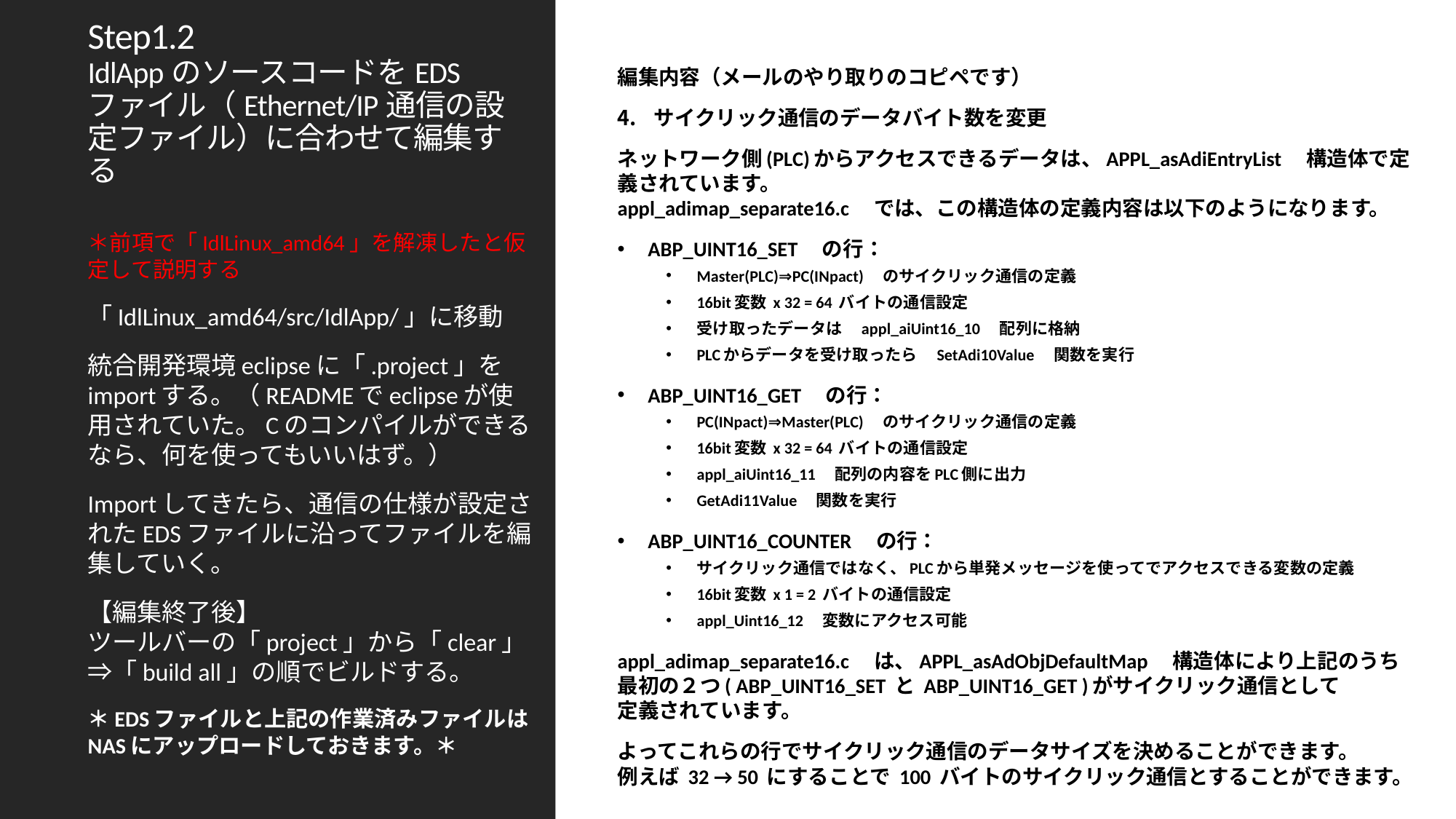

編集内容（メールのやり取りのコピペです）
サイクリック通信のデータバイト数を変更
ネットワーク側(PLC)からアクセスできるデータは、APPL_asAdiEntryList　構造体で定義されています。
appl_adimap_separate16.c　では、この構造体の定義内容は以下のようになります。
ABP_UINT16_SET　の行：
Master(PLC)⇒PC(INpact)　のサイクリック通信の定義
16bit変数 x 32 = 64 バイトの通信設定
受け取ったデータは　appl_aiUint16_10　配列に格納
PLCからデータを受け取ったら　SetAdi10Value　関数を実行
ABP_UINT16_GET　の行：
PC(INpact)⇒Master(PLC)　のサイクリック通信の定義
16bit変数 x 32 = 64 バイトの通信設定
appl_aiUint16_11　配列の内容をPLC側に出力
GetAdi11Value　関数を実行
ABP_UINT16_COUNTER　の行：
サイクリック通信ではなく、PLCから単発メッセージを使ってでアクセスできる変数の定義
16bit変数 x 1 = 2 バイトの通信設定
appl_Uint16_12　変数にアクセス可能
appl_adimap_separate16.c　は、APPL_asAdObjDefaultMap　構造体により上記のうち
最初の２つ( ABP_UINT16_SET と ABP_UINT16_GET )がサイクリック通信として
定義されています。
よってこれらの行でサイクリック通信のデータサイズを決めることができます。
例えば 32 → 50 にすることで 100 バイトのサイクリック通信とすることができます。
# Step1.2 IdlAppのソースコードをEDSファイル（Ethernet/IP通信の設定ファイル）に合わせて編集する
＊前項で「IdlLinux_amd64」を解凍したと仮定して説明する
「IdlLinux_amd64/src/IdlApp/」に移動
統合開発環境eclipseに「.project」をimportする。（READMEでeclipseが使用されていた。Cのコンパイルができるなら、何を使ってもいいはず。）
Importしてきたら、通信の仕様が設定されたEDSファイルに沿ってファイルを編集していく。
【編集終了後】
ツールバーの「project」から「clear」⇒「build all」の順でビルドする。
＊EDSファイルと上記の作業済みファイルはNASにアップロードしておきます。＊